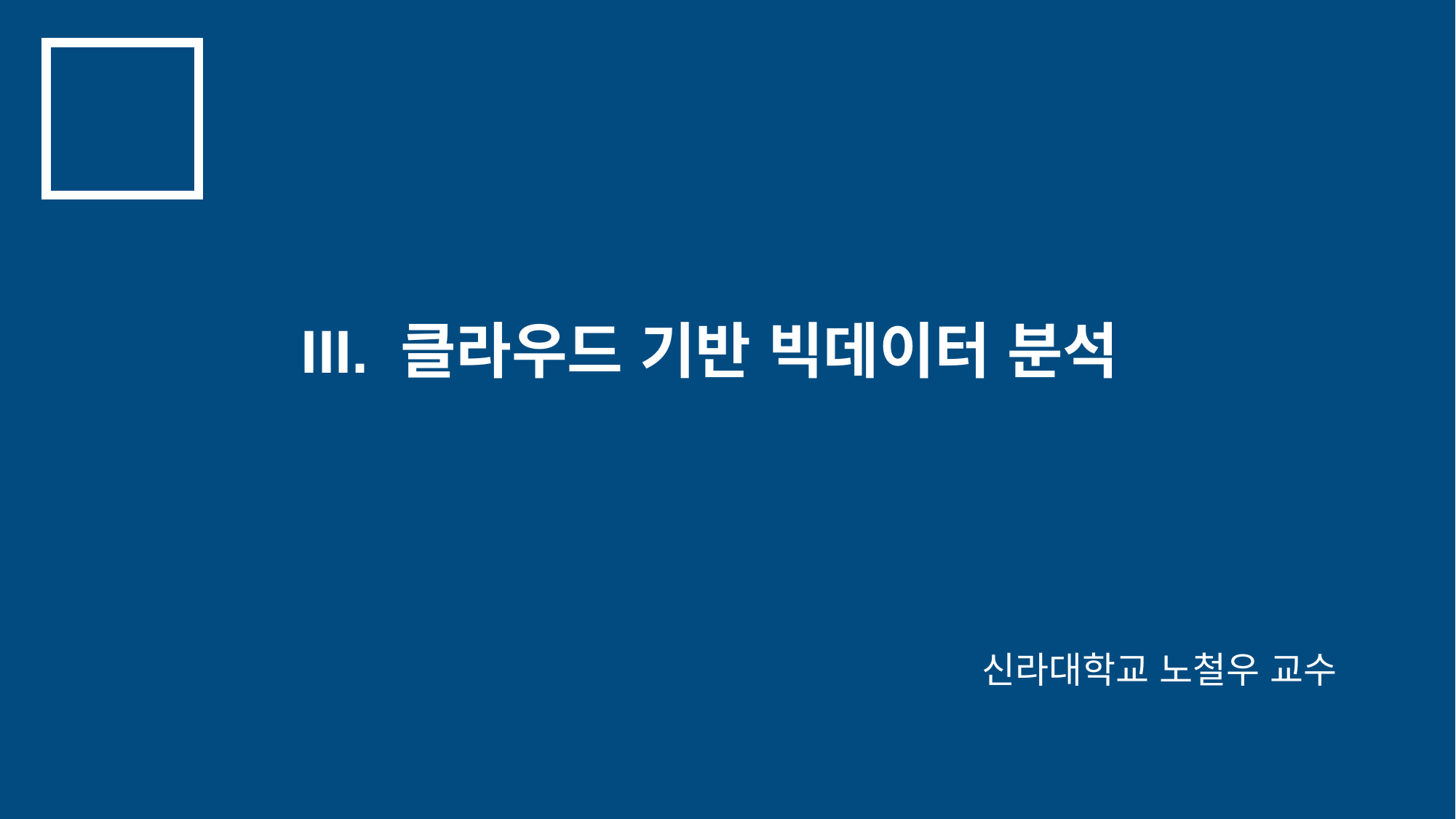

III. 클라우드 기반 빅데이터 분석
신라대학교 노철우 교수